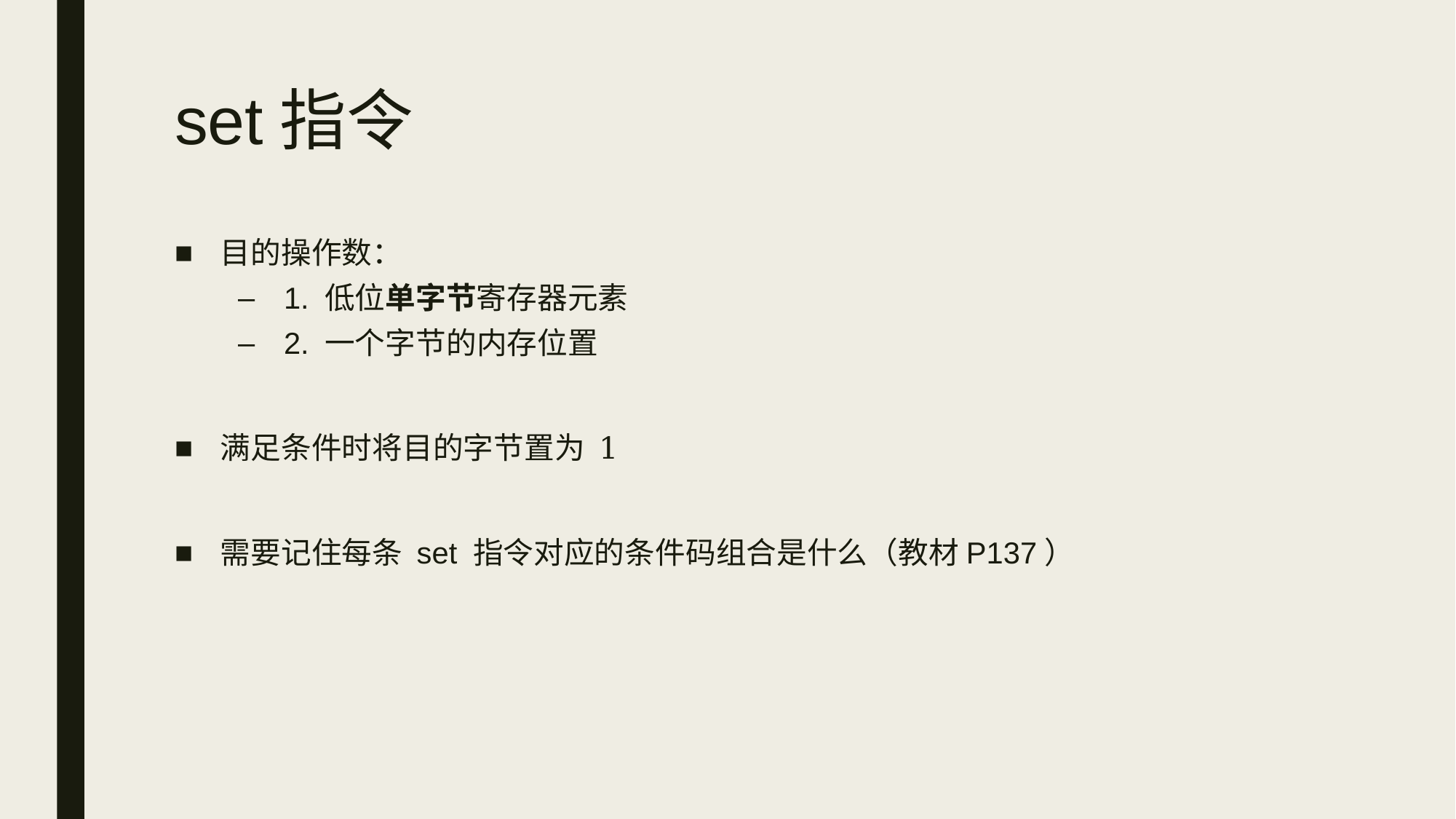

# set指令
目的操作数：
1. 低位单字节寄存器元素
2. 一个字节的内存位置

满足条件时将目的字节置为 1

需要记住每条 set 指令对应的条件码组合是什么（教材P137）